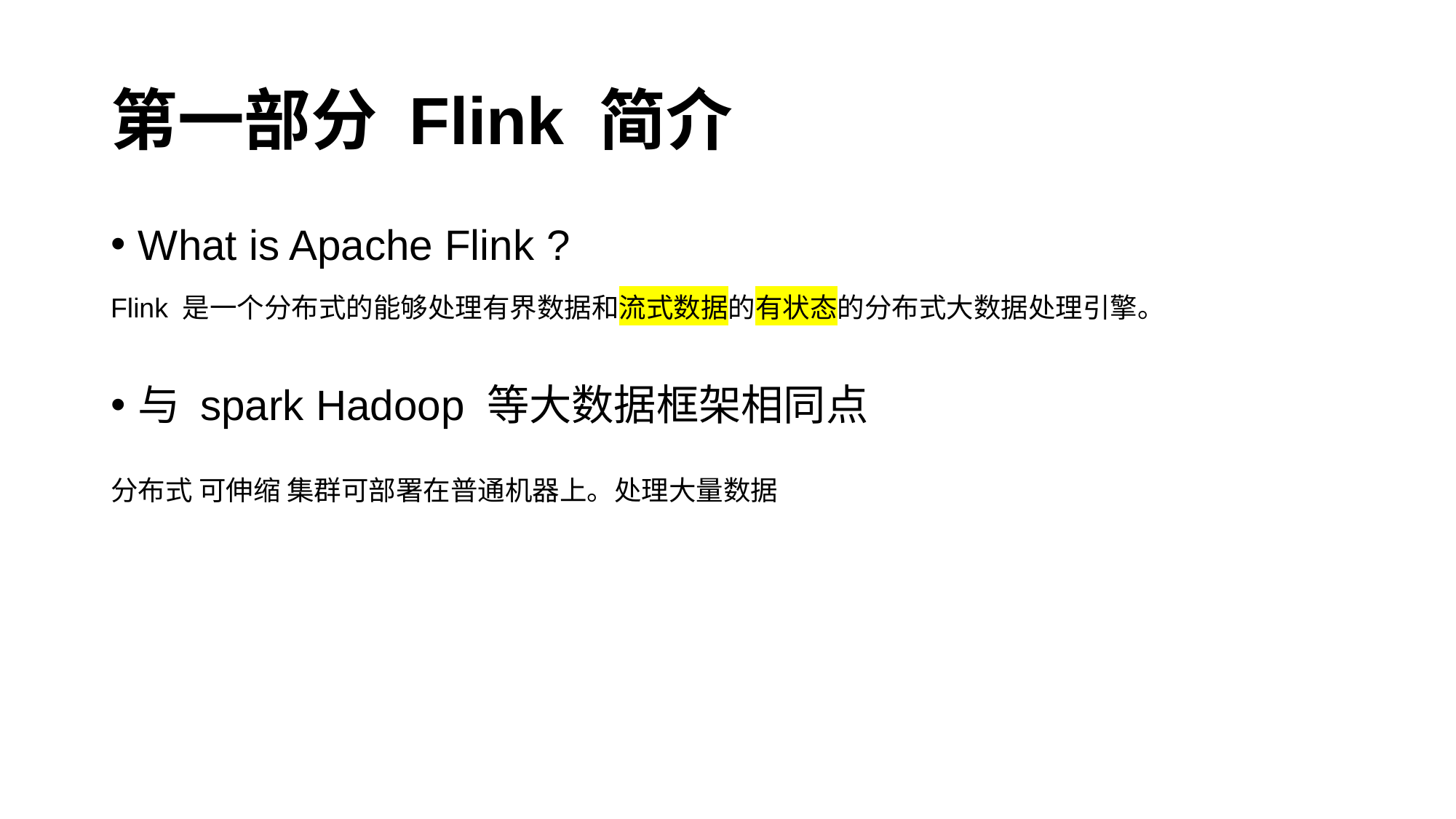

# 第一部分 Flink 简介
What is Apache Flink ?
Flink 是一个分布式的能够处理有界数据和流式数据的有状态的分布式大数据处理引擎。
与 spark Hadoop 等大数据框架相同点
分布式 可伸缩 集群可部署在普通机器上。处理大量数据